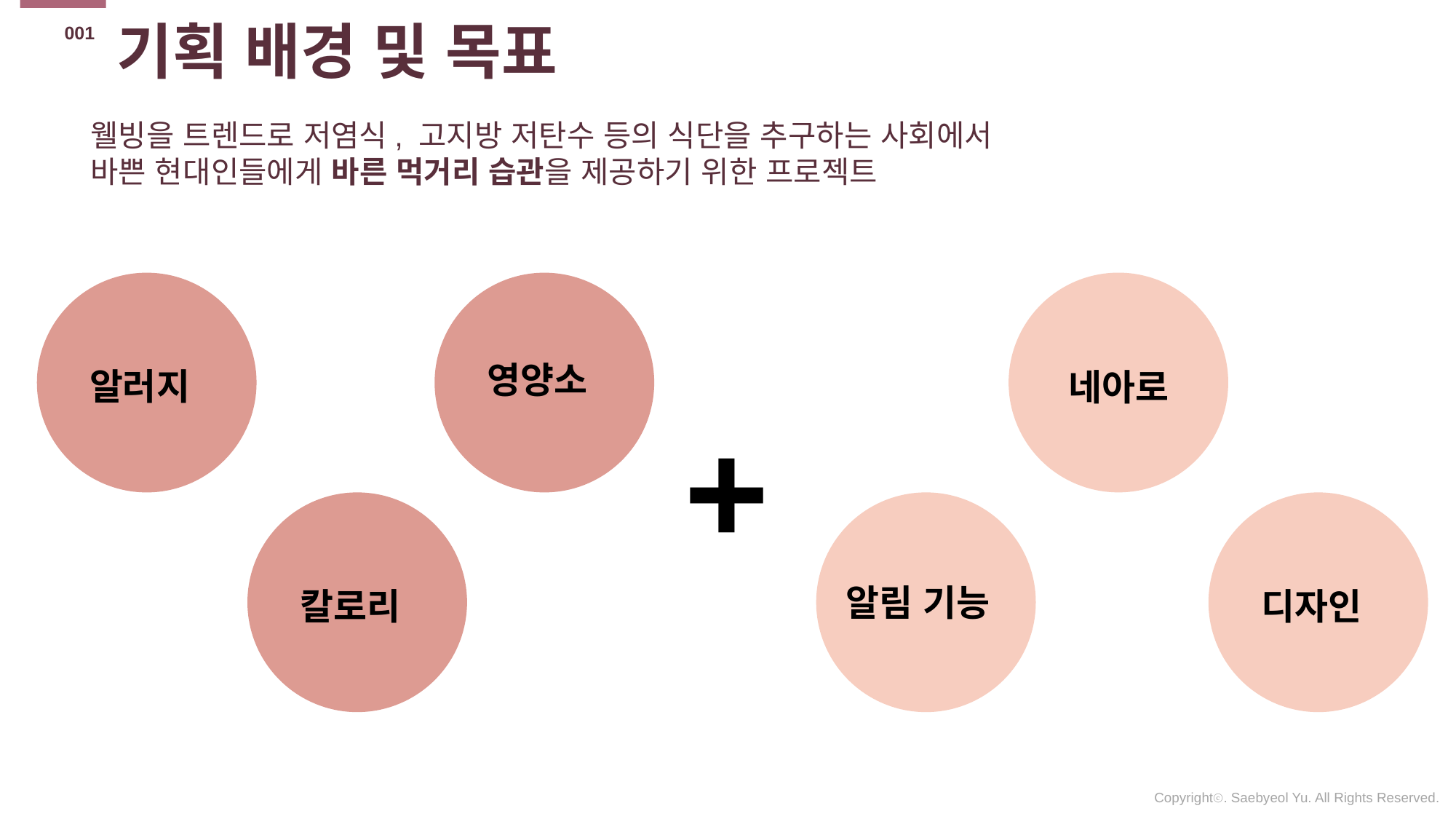

기획 배경 및 목표
001
웰빙을 트렌드로 저염식, 고지방 저탄수 등의 식단을 추구하는 사회에서
바쁜 현대인들에게 바른 먹거리 습관을 제공하기 위한 프로젝트

네아로

알러지

영양소
+

알림 기능

디자인

칼로리
칼로리 확인
문제를 나눌 수 없을 때 까지
작은 문제로 분리하여
각 문제를 해결하고 모아서
원래의 문제를 해결하는 전략!
병합 정렬?
리스트의 길이가 0 또는 1이면
이미 정렬된 것으로 본다.
그렇지 않은 경우에는
정렬되지 않은 리스트를 절반으로 잘라 비슷한 크기의 두 부분 리스트로 나눈다.
각 부분 리스트를 재귀적으로 합병 정렬을 이용해 정렬한다.
두 부분 리스트를 다시 하나의 정렬된 리스트로 합병한다.